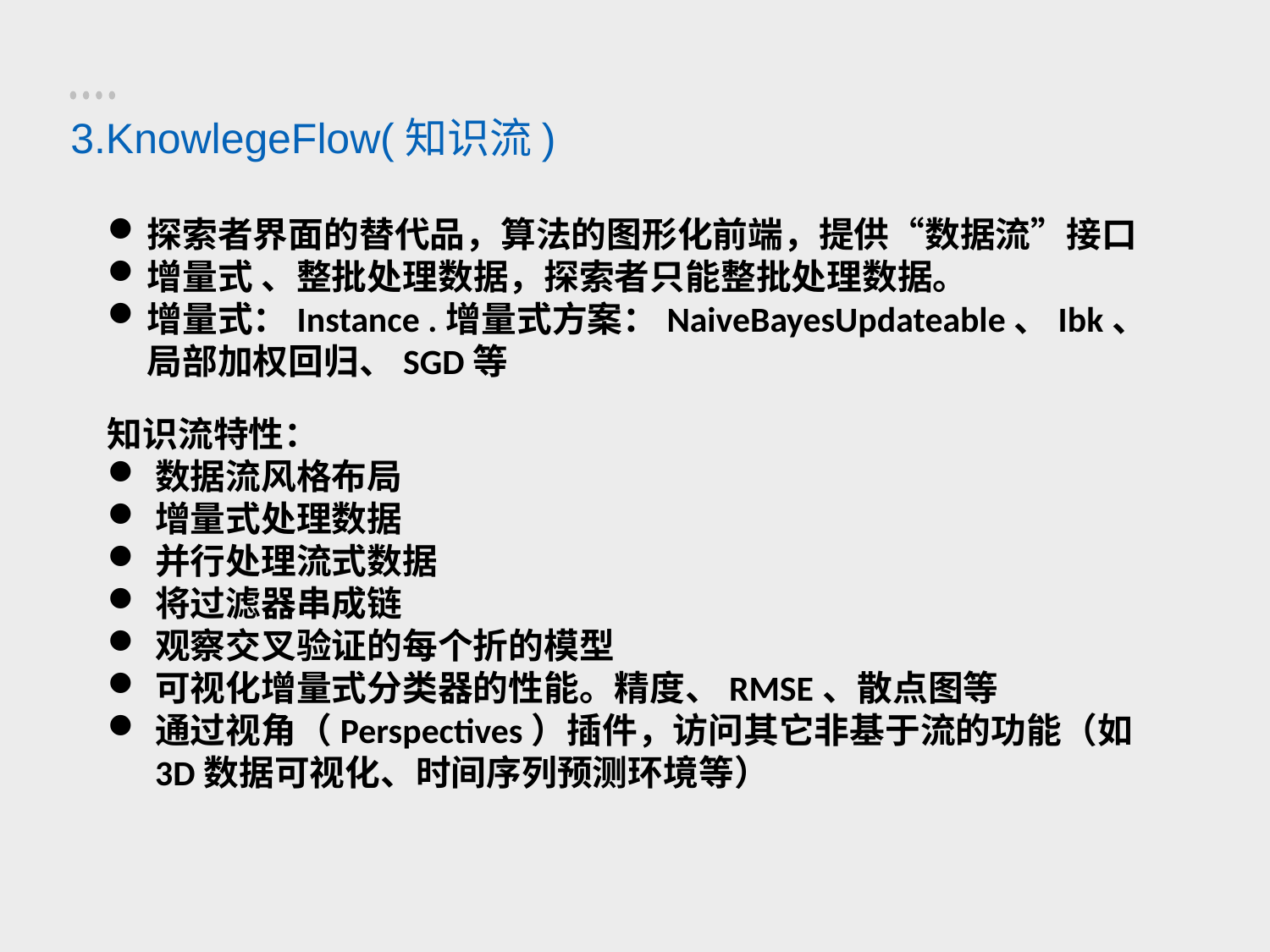

3.KnowlegeFlow(知识流)
探索者界面的替代品，算法的图形化前端，提供“数据流”接口
增量式 、整批处理数据，探索者只能整批处理数据。
增量式：Instance .增量式方案：NaiveBayesUpdateable、Ibk、局部加权回归、SGD等
知识流特性：
数据流风格布局
增量式处理数据
并行处理流式数据
将过滤器串成链
观察交叉验证的每个折的模型
可视化增量式分类器的性能。精度、RMSE、散点图等
通过视角（Perspectives）插件，访问其它非基于流的功能（如3D数据可视化、时间序列预测环境等）